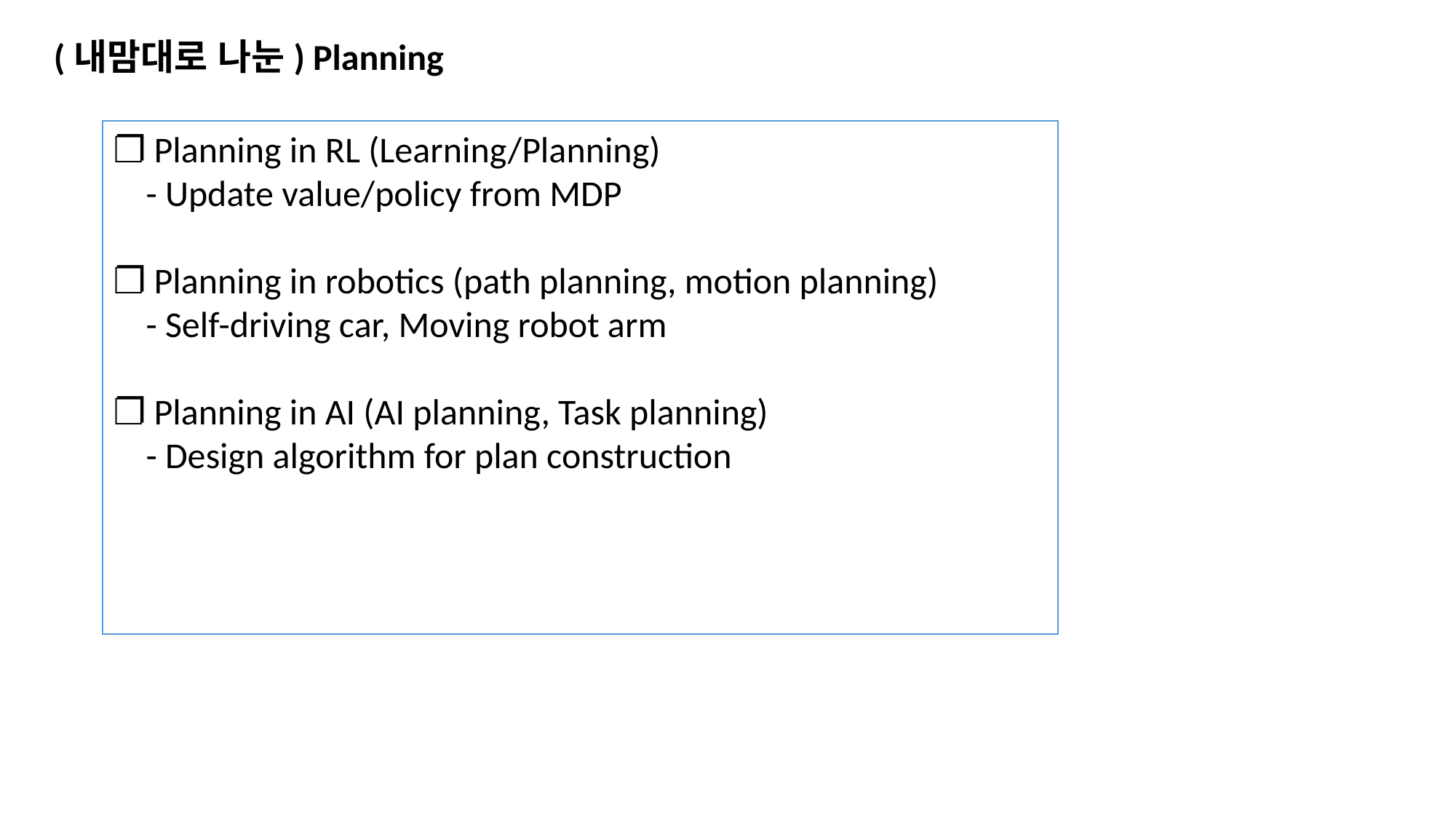

(내맘대로 나눈) Planning
❐ Planning in RL (Learning/Planning)
    - Update value/policy from MDP

❐ Planning in robotics (path planning, motion planning)
    - Self-driving car, Moving robot arm

❐ Planning in AI (AI planning, Task planning)
    - Design algorithm for plan construction